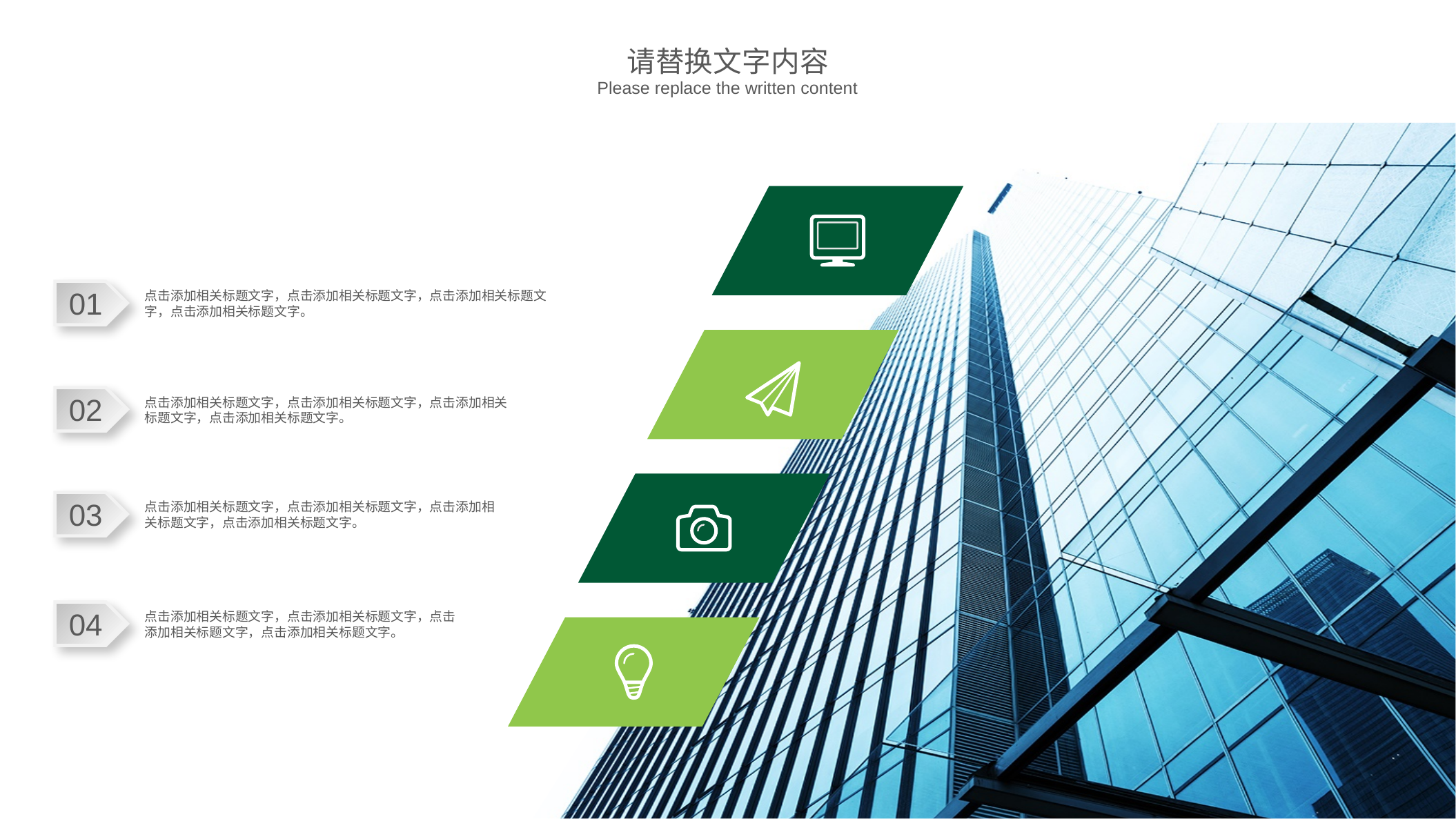

请替换文字内容
Please replace the written content

01
点击添加相关标题文字，点击添加相关标题文字，点击添加相关标题文字，点击添加相关标题文字。

02
点击添加相关标题文字，点击添加相关标题文字，点击添加相关标题文字，点击添加相关标题文字。

03
点击添加相关标题文字，点击添加相关标题文字，点击添加相关标题文字，点击添加相关标题文字。
04
点击添加相关标题文字，点击添加相关标题文字，点击添加相关标题文字，点击添加相关标题文字。